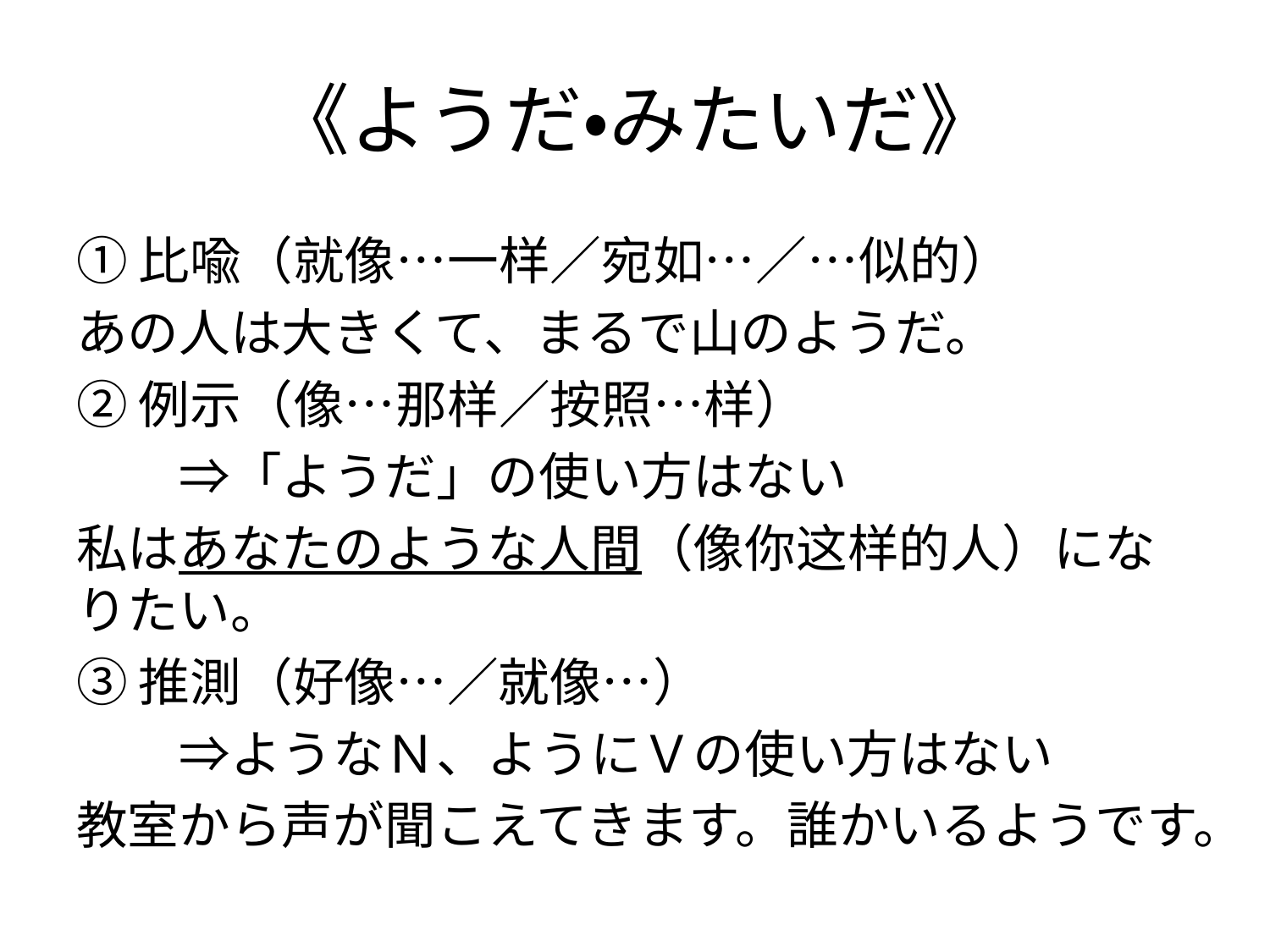

# 《ようだ・みたいだ》
①比喩（就像…一样／宛如…／…似的）
あの人は大きくて、まるで山のようだ。
②例示（像…那样／按照…样）
　　⇒「ようだ」の使い方はない
私はあなたのような人間（像你这样的人）になりたい。
③推測（好像…／就像…）
　　⇒ようなＮ、ようにＶの使い方はない
教室から声が聞こえてきます。誰かいるようです。